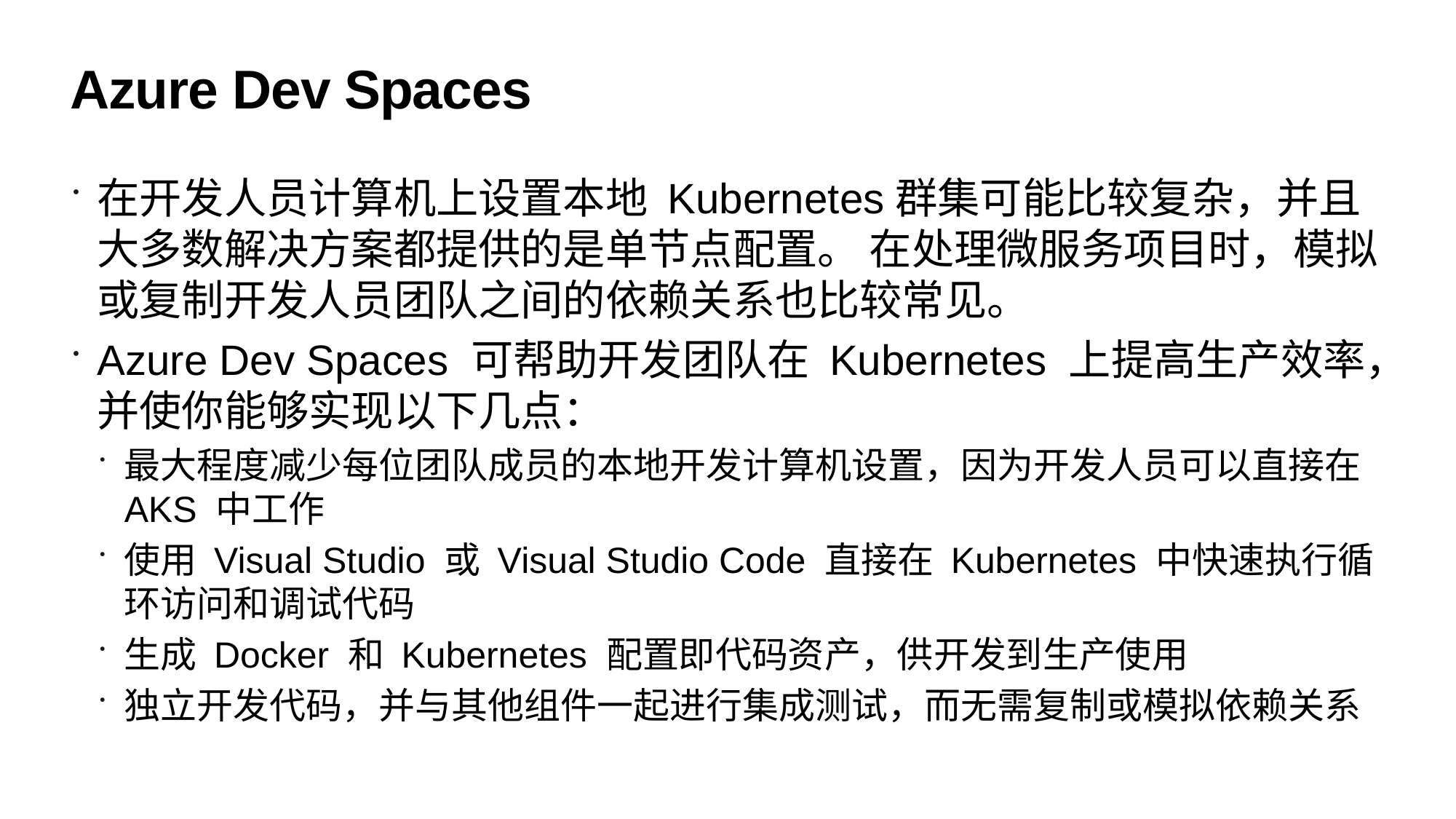

# Azure Dev Spaces
在开发人员计算机上设置本地 Kubernetes群集可能比较复杂，并且大多数解决方案都提供的是单节点配置。 在处理微服务项目时，模拟或复制开发人员团队之间的依赖关系也比较常见。
Azure Dev Spaces 可帮助开发团队在 Kubernetes 上提高生产效率，并使你能够实现以下几点：
最大程度减少每位团队成员的本地开发计算机设置，因为开发人员可以直接在 AKS 中工作
使用 Visual Studio 或 Visual Studio Code 直接在 Kubernetes 中快速执行循环访问和调试代码
生成 Docker 和 Kubernetes 配置即代码资产，供开发到生产使用
独立开发代码，并与其他组件一起进行集成测试，而无需复制或模拟依赖关系